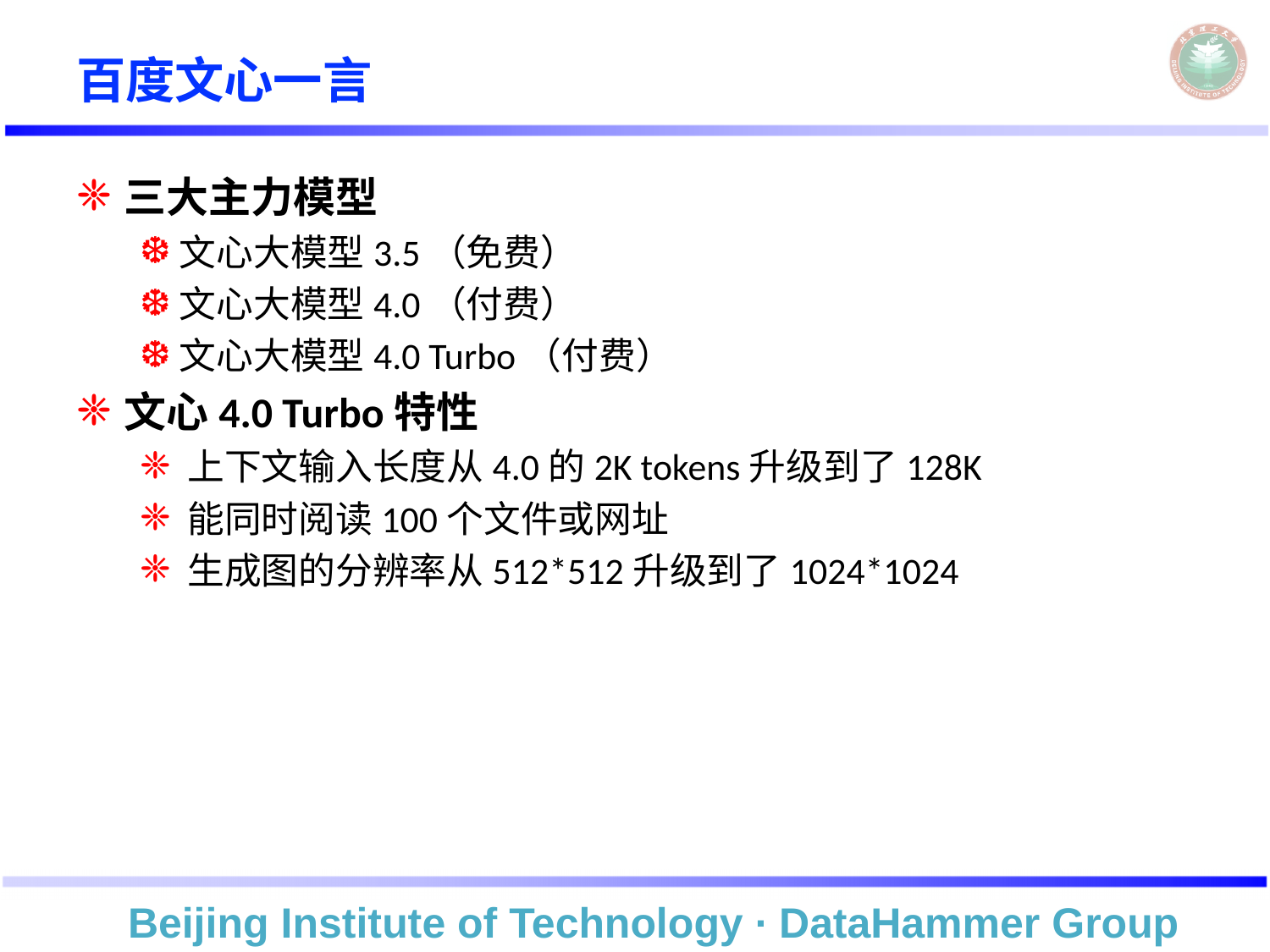

# 百度文心一言
三大主力模型
文心大模型3.5（免费）
文心大模型4.0（付费）
文心大模型4.0 Turbo（付费）
文心4.0 Turbo特性
上下文输入长度从4.0的2K tokens升级到了128K
能同时阅读100个文件或网址
生成图的分辨率从512*512升级到了1024*1024